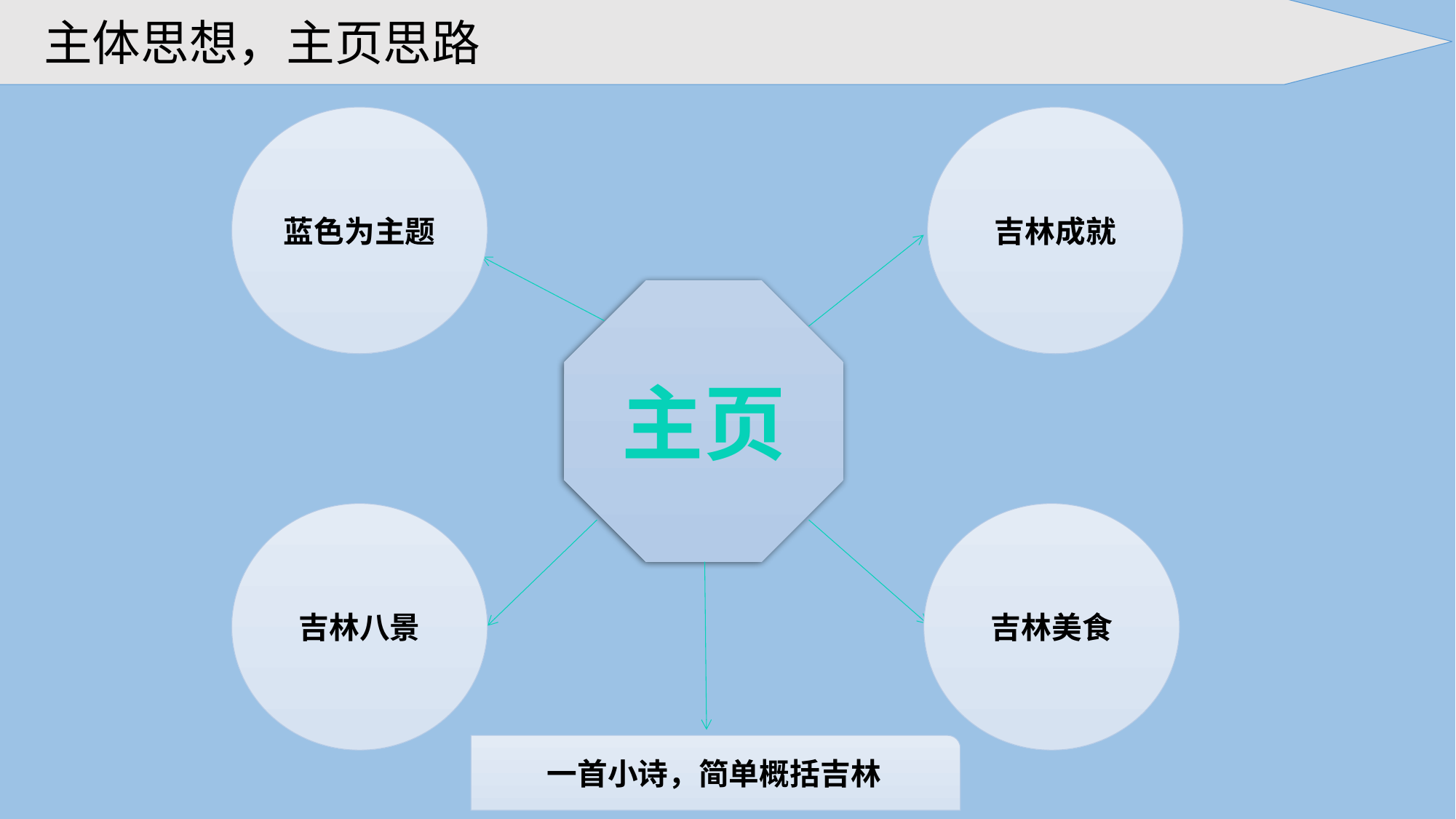

主体思想，主页思路
蓝色为主题
吉林成就
主页
吉林八景
吉林美食
一首小诗，简单概括吉林